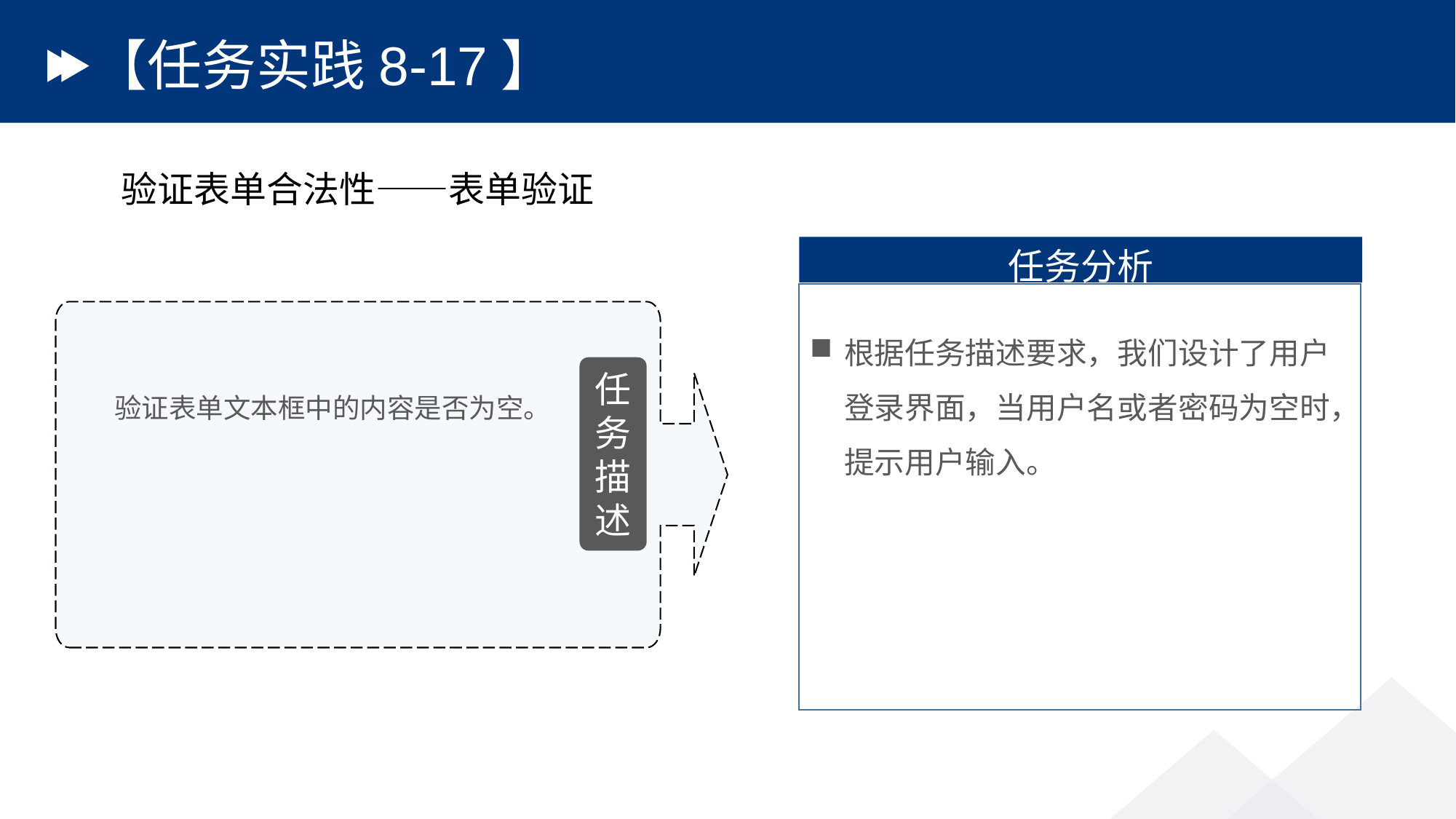

# 【任务实践8-17】
验证表单合法性——表单验证

任务分析
根据任务描述要求，我们设计了用户登录界面，当用户名或者密码为空时，提示用户输入。

任务描述
验证表单文本框中的内容是否为空。